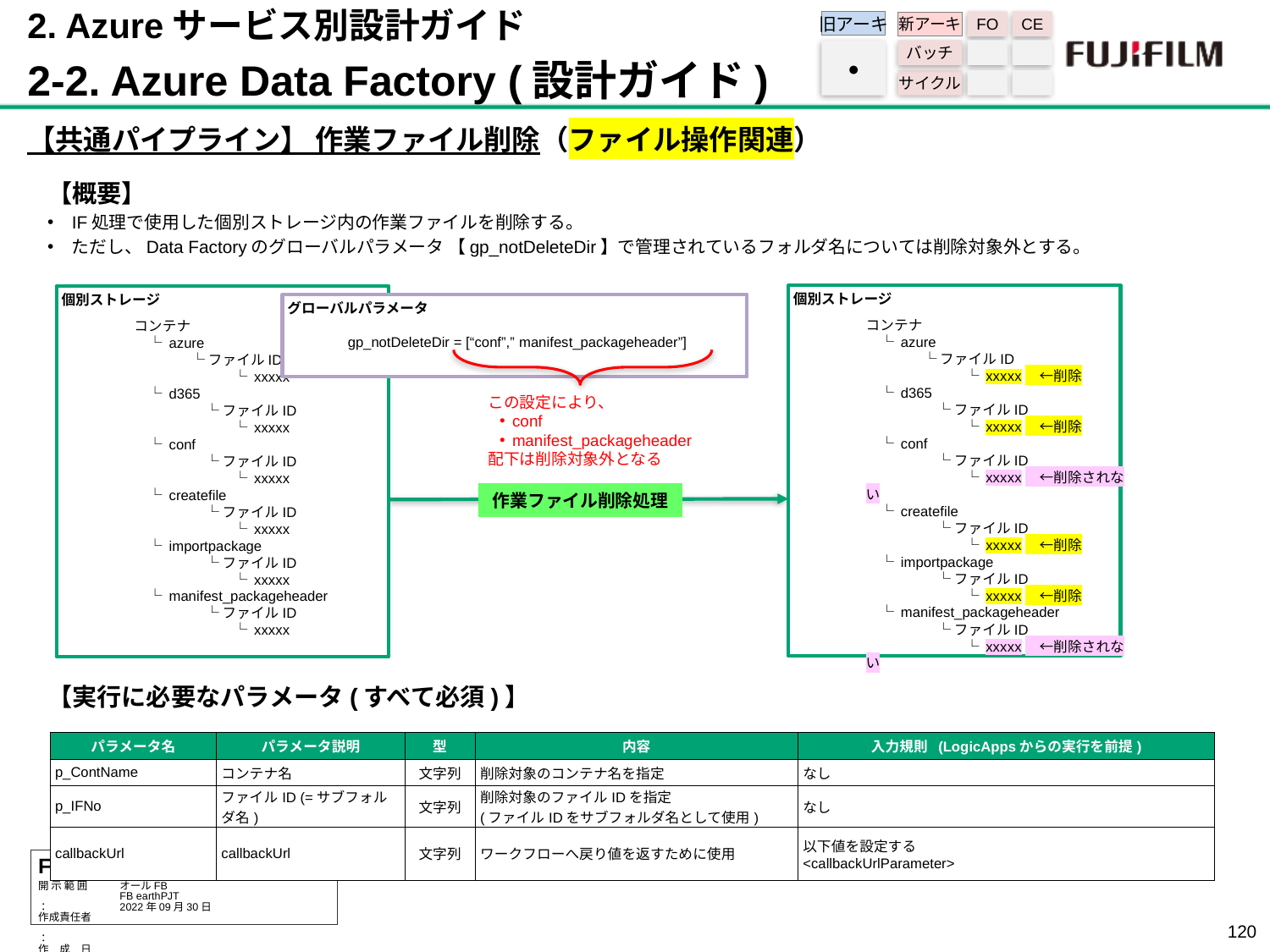

2. Azureサービス別設計ガイド
2-2. Azure Data Factory (設計ガイド)
旧アーキ
FO
CE
新アーキ
バッチ

サイクル

●
【共通パイプライン】 作業ファイル削除（ファイル操作関連）
【概要】
IF処理で使用した個別ストレージ内の作業ファイルを削除する。
ただし、Data Factoryのグローバルパラメータ 【gp_notDeleteDir】で管理されているフォルダ名については削除対象外とする。

【実行に必要なパラメータ(すべて必須)】

個別ストレージ
コンテナ
　└ azure
　　　　└ ファイルID
　　　　　　　└ xxxxx　←削除
　└ d365
　　　　　└ ファイルID
　　　　　　　└ xxxxx　←削除
　└ conf
　　　　　└ ファイルID
　　　　　　　└ xxxxx　←削除されない
　└ createfile
　　　　　└ ファイルID
　　　　　　　└ xxxxx　←削除
　└ importpackage
　　　　　└ ファイルID
　　　　　　　└ xxxxx　←削除
　└ manifest_packageheader
　　　　　└ ファイルID
　　　　　　　└ xxxxx　←削除されない
個別ストレージ
コンテナ
　└ azure
　　　　└ ファイルID
　　　　　　　└ xxxxx
　└ d365
　　　　　└ ファイルID
　　　　　　　└ xxxxx
　└ conf
　　　　　└ ファイルID
　　　　　　　└ xxxxx
　└ createfile
　　　　　└ ファイルID
　　　　　　　└ xxxxx
　└ importpackage
　　　　　└ ファイルID
　　　　　　　└ xxxxx
　└ manifest_packageheader
　　　　　└ ファイルID
　　　　　　　└ xxxxx
グローバルパラメータ

gp_notDeleteDir = [“conf”,” manifest_packageheader”]
この設定により、
conf
manifest_packageheader
配下は削除対象外となる
作業ファイル削除処理
| パラメータ名 | パラメータ説明 | 型 | 内容 | 入力規則 (LogicAppsからの実行を前提) |
| --- | --- | --- | --- | --- |
| p\_ContName | コンテナ名 | 文字列 | 削除対象のコンテナ名を指定 | なし |
| p\_IFNo | ファイルID (=サブフォルダ名) | 文字列 | 削除対象のファイルIDを指定 (ファイルIDをサブフォルダ名として使用) | なし |
| callbackUrl | callbackUrl | 文字列 | ワークフローへ戻り値を返すために使用 | 以下値を設定する <callbackUrlParameter> |
120